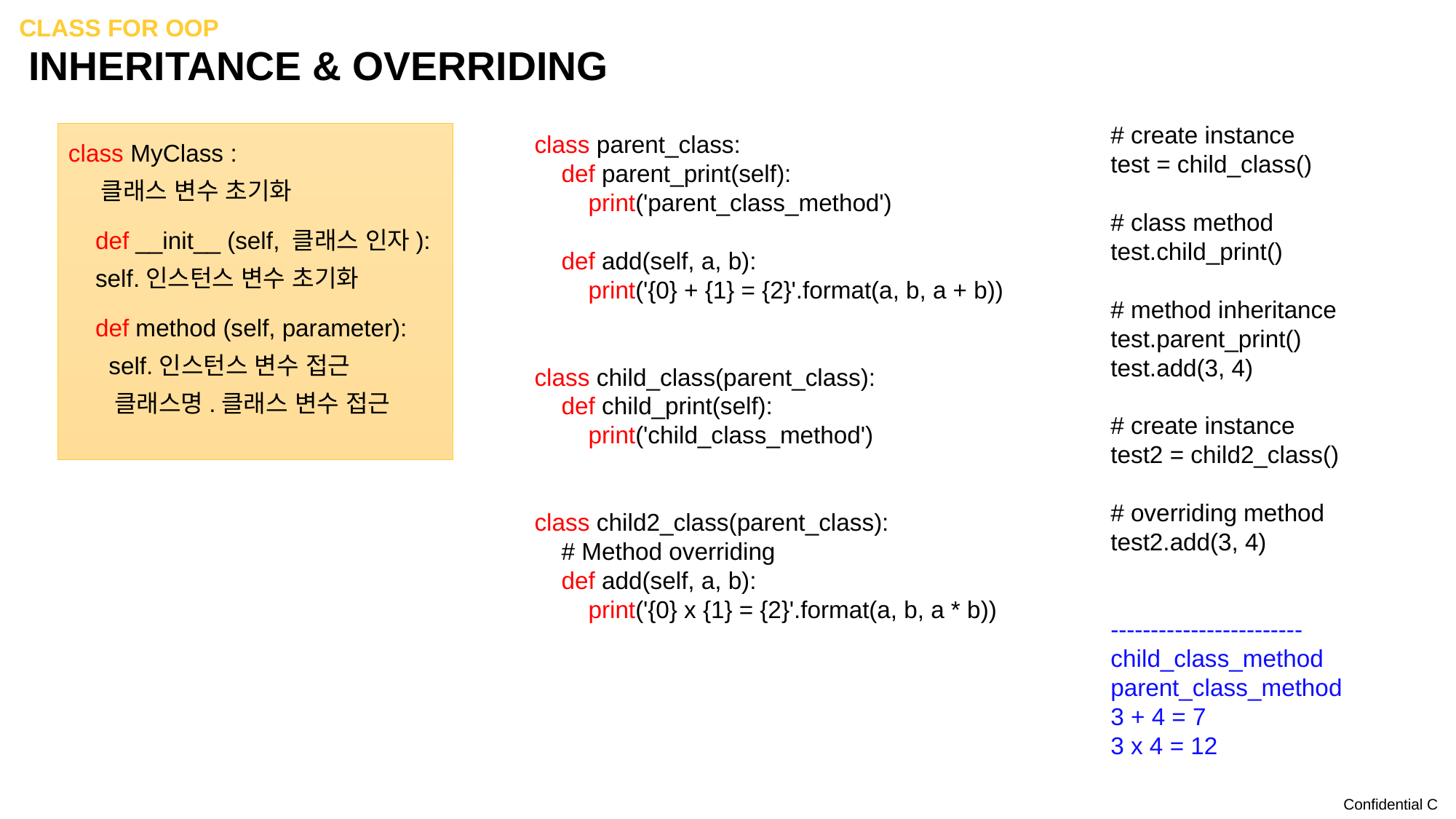

Class for OOP
# inheritance & overriding

# create instance
test = child_class()

# class method
test.child_print()

# method inheritance
test.parent_print()
test.add(3, 4)

# create instance
test2 = child2_class()

# overriding method
test2.add(3, 4)

------------------------
child_class_method
parent_class_method
3 + 4 = 7
3 x 4 = 12
class MyClass :
    클래스 변수 초기화

    def __init__ (self, 클래스 인자):
    self.인스턴스 변수 초기화

    def method (self, parameter):
      self.인스턴스 변수 접근
      클래스명.클래스 변수 접근

class parent_class:
    def parent_print(self):
        print('parent_class_method')

    def add(self, a, b):
        print('{0} + {1} = {2}'.format(a, b, a + b))

class child_class(parent_class):
    def child_print(self):
        print('child_class_method')

class child2_class(parent_class):
    # Method overriding
    def add(self, a, b):
        print('{0} x {1} = {2}'.format(a, b, a * b))